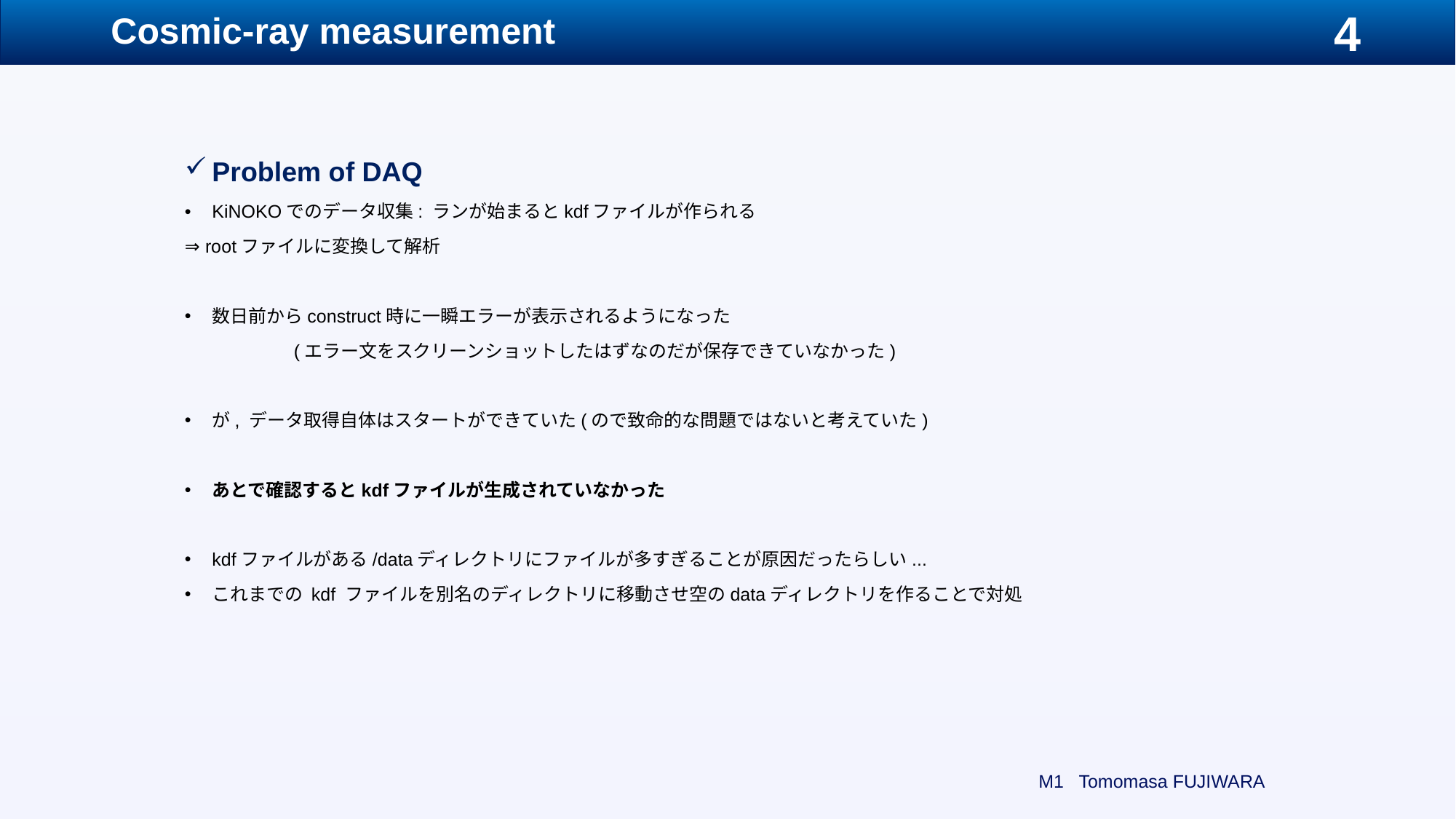

# Cosmic-ray measurement
Problem of DAQ
KiNOKOでのデータ収集: ランが始まるとkdfファイルが作られる
⇒ rootファイルに変換して解析

数日前からconstruct時に一瞬エラーが表示されるようになった
	(エラー文をスクリーンショットしたはずなのだが保存できていなかった)

が, データ取得自体はスタートができていた(ので致命的な問題ではないと考えていた)

あとで確認するとkdfファイルが生成されていなかった

kdfファイルがある/dataディレクトリにファイルが多すぎることが原因だったらしい...
これまでの kdf ファイルを別名のディレクトリに移動させ空のdataディレクトリを作ることで対処